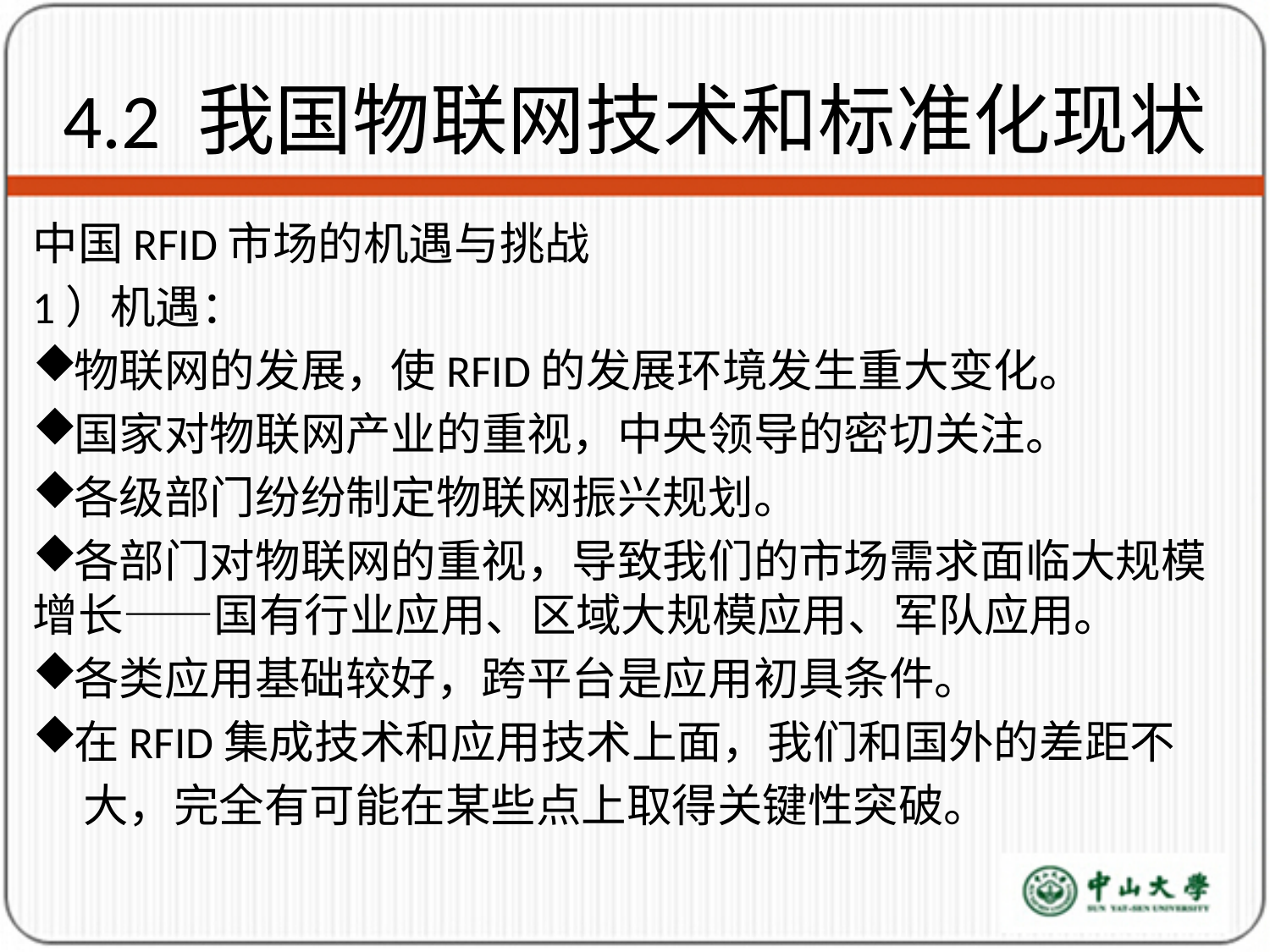

# 4.2 我国物联网技术和标准化现状
中国RFID市场的机遇与挑战
1）机遇：
物联网的发展，使RFID的发展环境发生重大变化。
国家对物联网产业的重视，中央领导的密切关注。
各级部门纷纷制定物联网振兴规划。
各部门对物联网的重视，导致我们的市场需求面临大规模  增长——国有行业应用、区域大规模应用、军队应用。
各类应用基础较好，跨平台是应用初具条件。
在RFID集成技术和应用技术上面，我们和国外的差距不
    大，完全有可能在某些点上取得关键性突破。